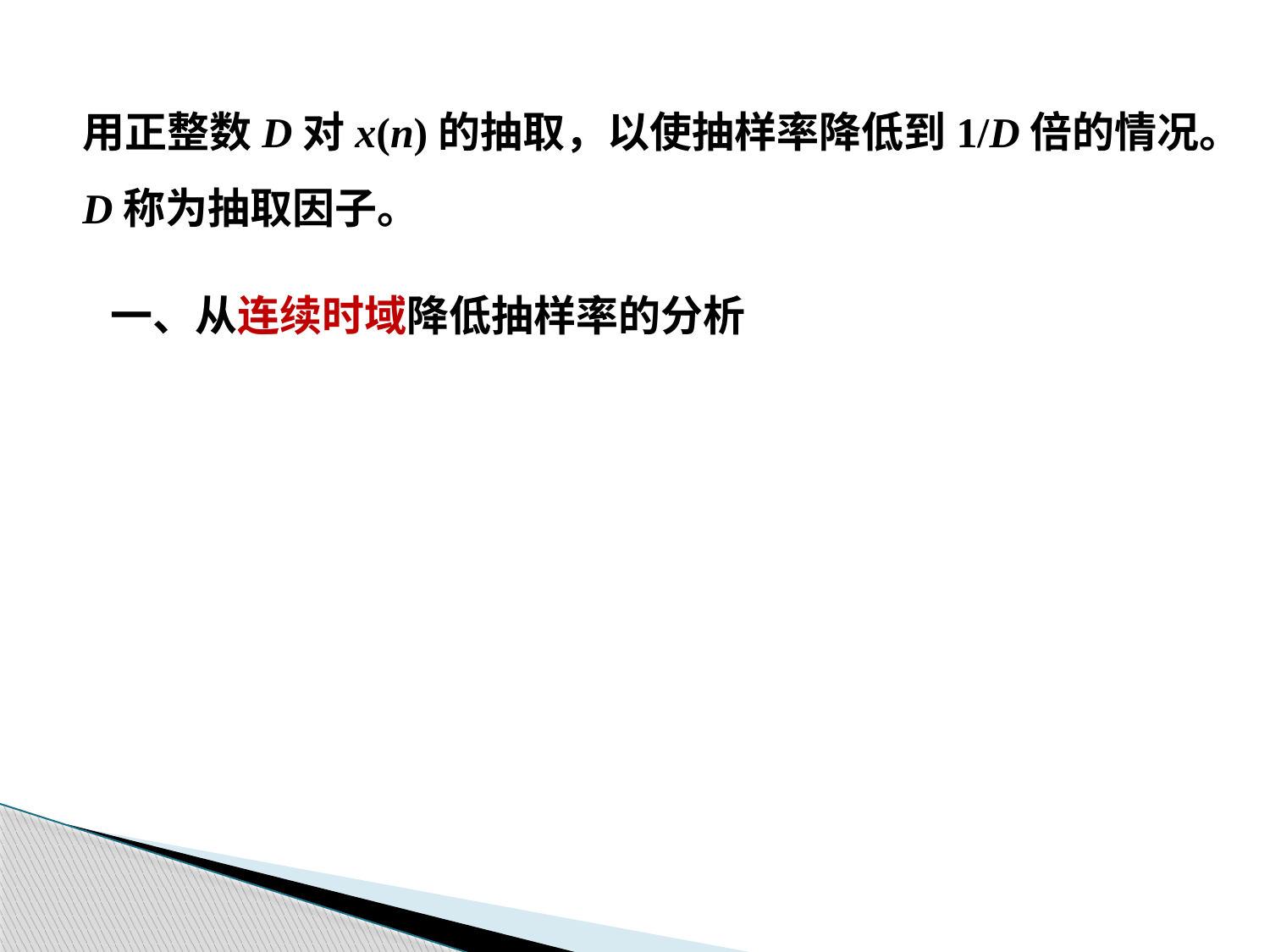

用正整数D对x(n)的抽取，以使抽样率降低到1/D倍的情况。
D称为抽取因子。
一、从连续时域降低抽样率的分析